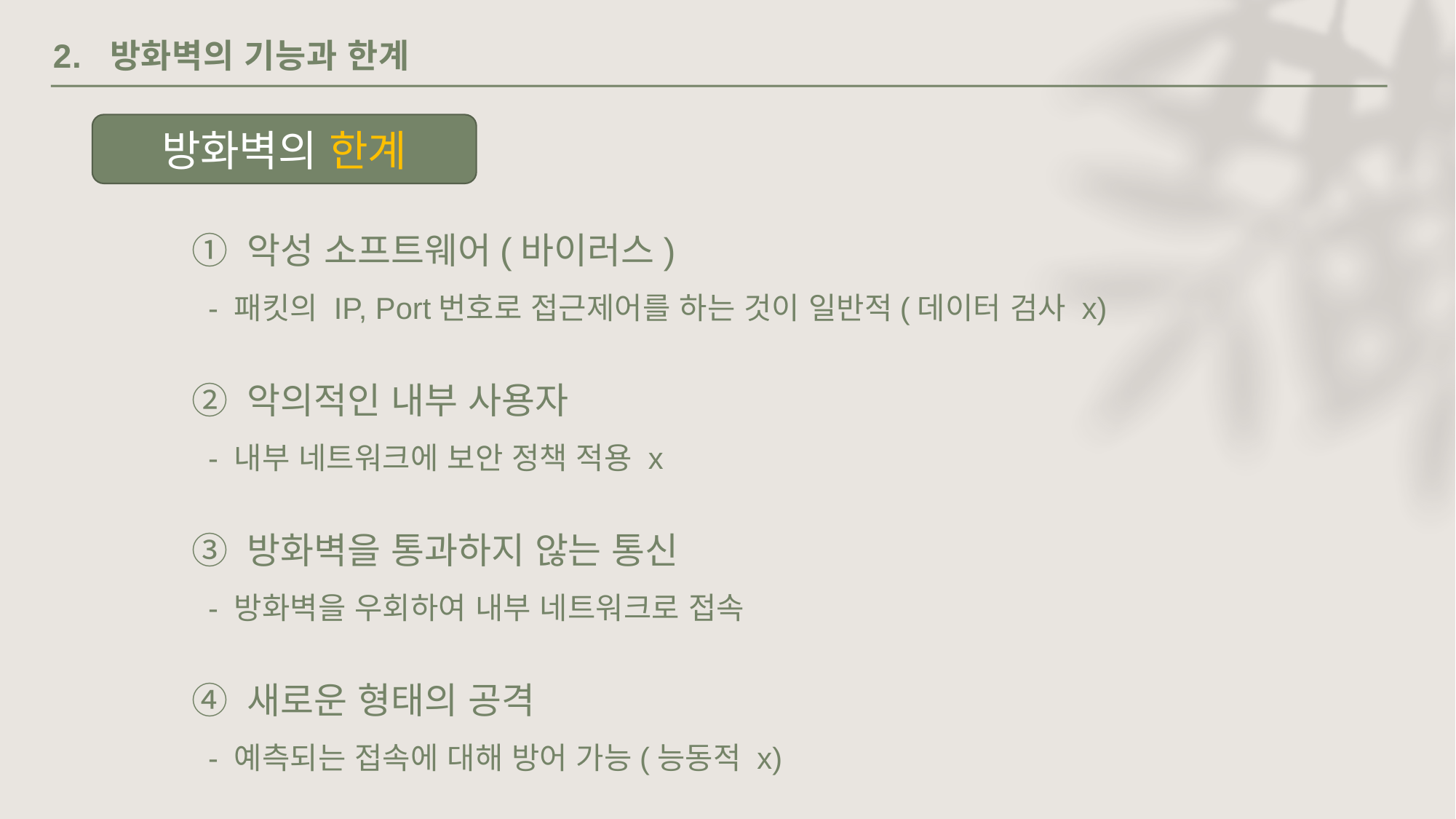

2.  방화벽의 기능과 한계

방화벽의 한계
① 악성 소프트웨어(바이러스)
  - 패킷의 IP, Port번호로 접근제어를 하는 것이 일반적(데이터 검사 x)
② 악의적인 내부 사용자
  - 내부 네트워크에 보안 정책 적용 x
③ 방화벽을 통과하지 않는 통신
  - 방화벽을 우회하여 내부 네트워크로 접속
④ 새로운 형태의 공격
  - 예측되는 접속에 대해 방어 가능(능동적 x)